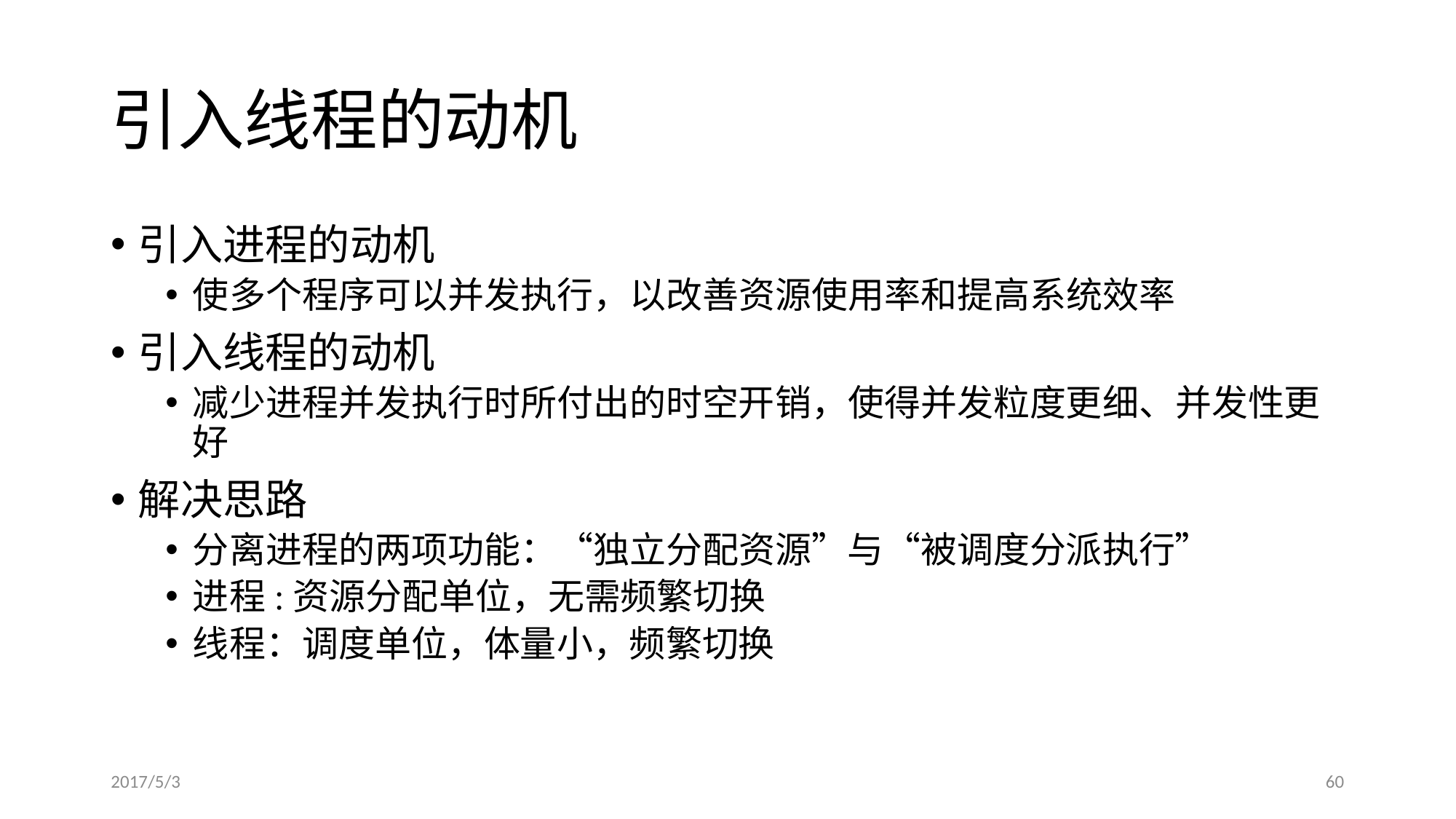

# 引入线程的动机
引入进程的动机
使多个程序可以并发执行，以改善资源使用率和提高系统效率
引入线程的动机
减少进程并发执行时所付出的时空开销，使得并发粒度更细、并发性更好
解决思路
分离进程的两项功能：“独立分配资源”与“被调度分派执行”
进程:资源分配单位，无需频繁切换
线程：调度单位，体量小，频繁切换
2017/5/3
60